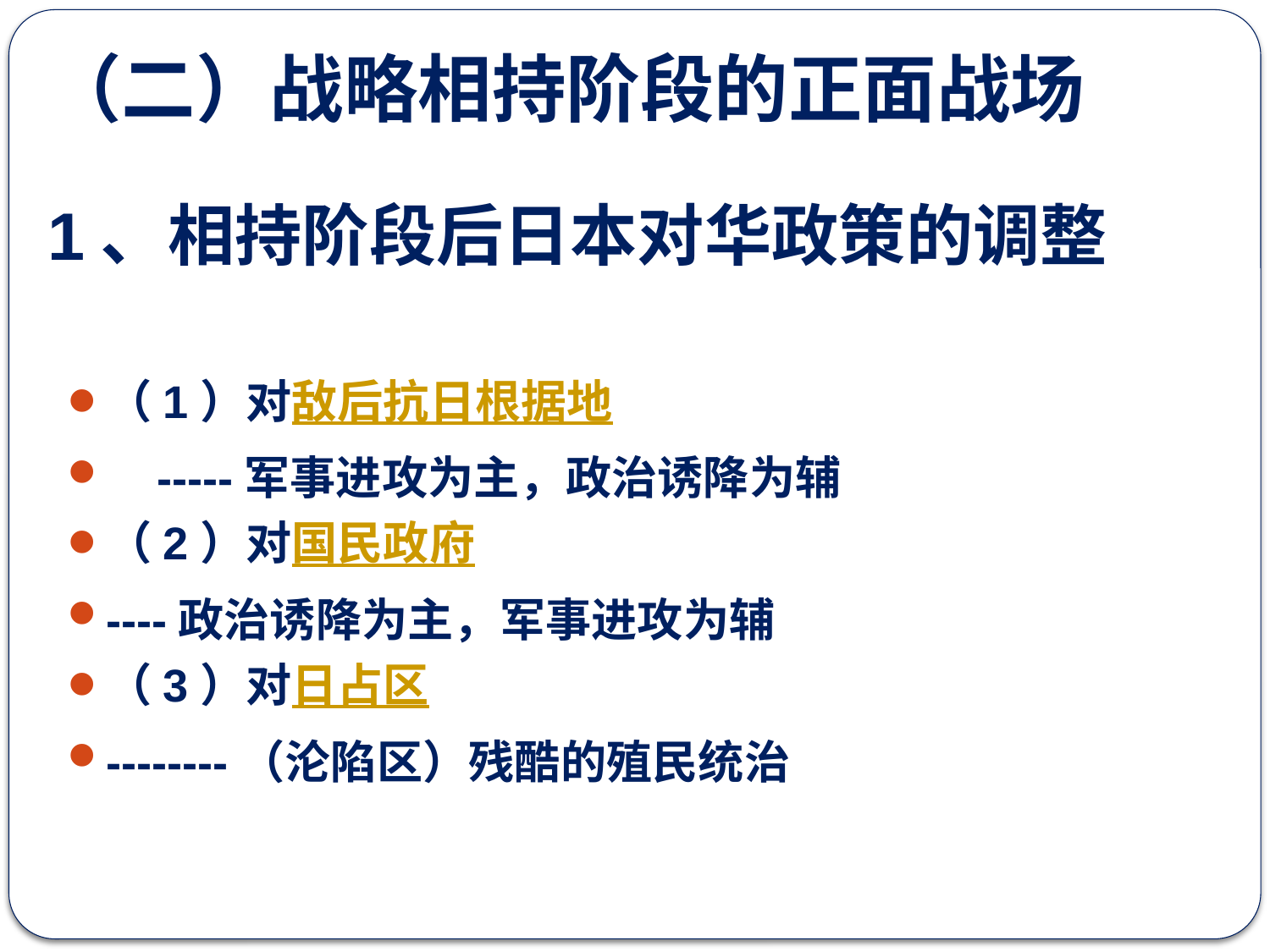

（二）战略相持阶段的正面战场
# 1、相持阶段后日本对华政策的调整
（1）对敌后抗日根据地
    -----军事进攻为主，政治诱降为辅
（2）对国民政府
----政治诱降为主，军事进攻为辅
（3）对日占区
--------（沦陷区）残酷的殖民统治